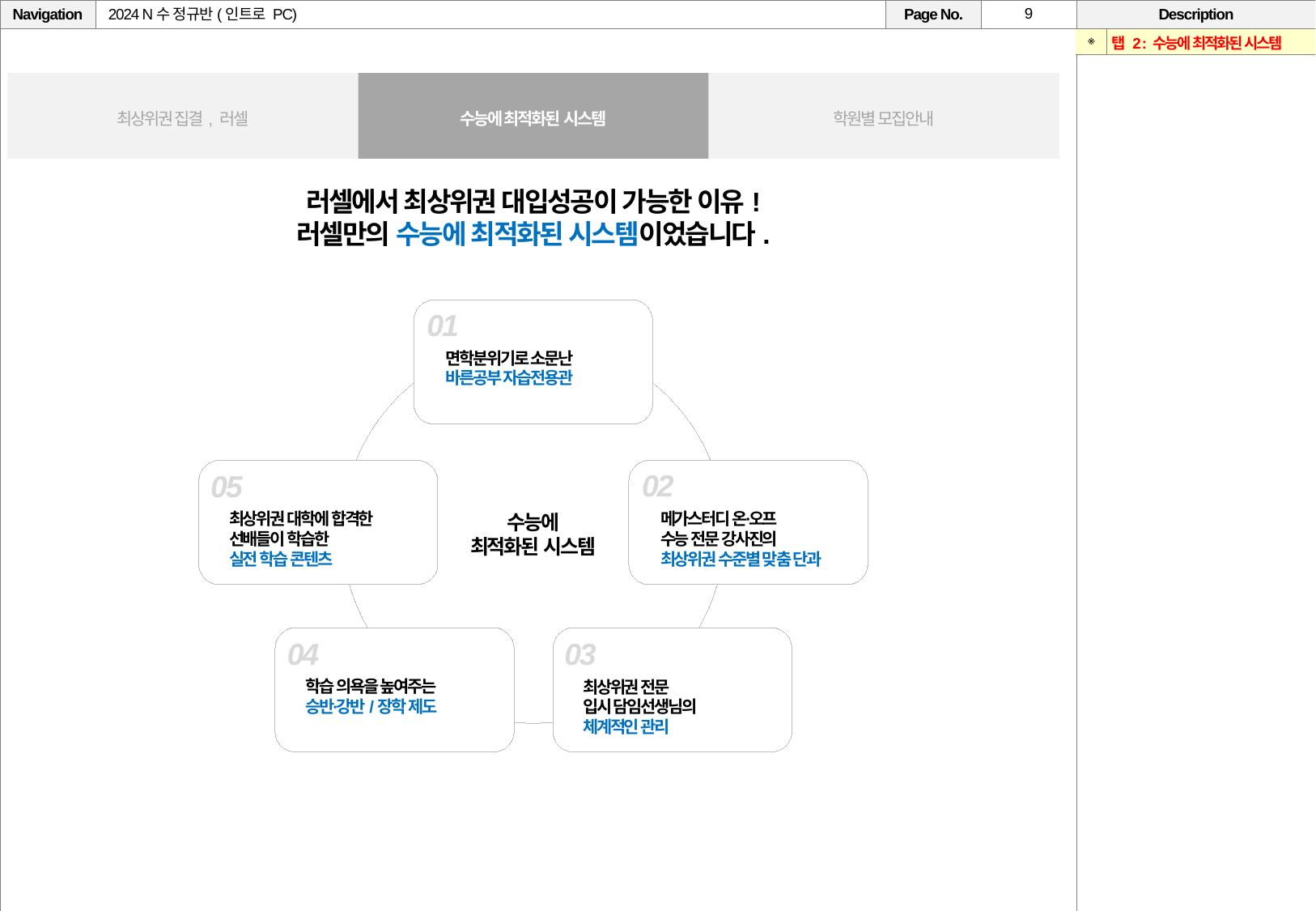

# 2024 N수 정규반(인트로 PC)
| ※ | 탭 2 : 수능에 최적화된 시스템 |
| --- | --- |
| 최상위권 집결, 러셀 | 수능에 최적화된 시스템 | 학원별 모집안내 |
| --- | --- | --- |
러셀에서 최상위권 대입성공이 가능한 이유!
러셀만의 수능에 최적화된 시스템이었습니다.

01

면학분위기로 소문난
바른공부 자습전용관

02
05
메가스터디 온∙오프
수능 전문 강사진의
최상위권 수준별 맞춤 단과
최상위권 대학에 합격한
선배들이 학습한
실전 학습 콘텐츠
수능에
최적화된 시스템

04
03
학습 의욕을 높여주는
승반∙강반/장학 제도
최상위권 전문
입시 담임선생님의
체계적인 관리